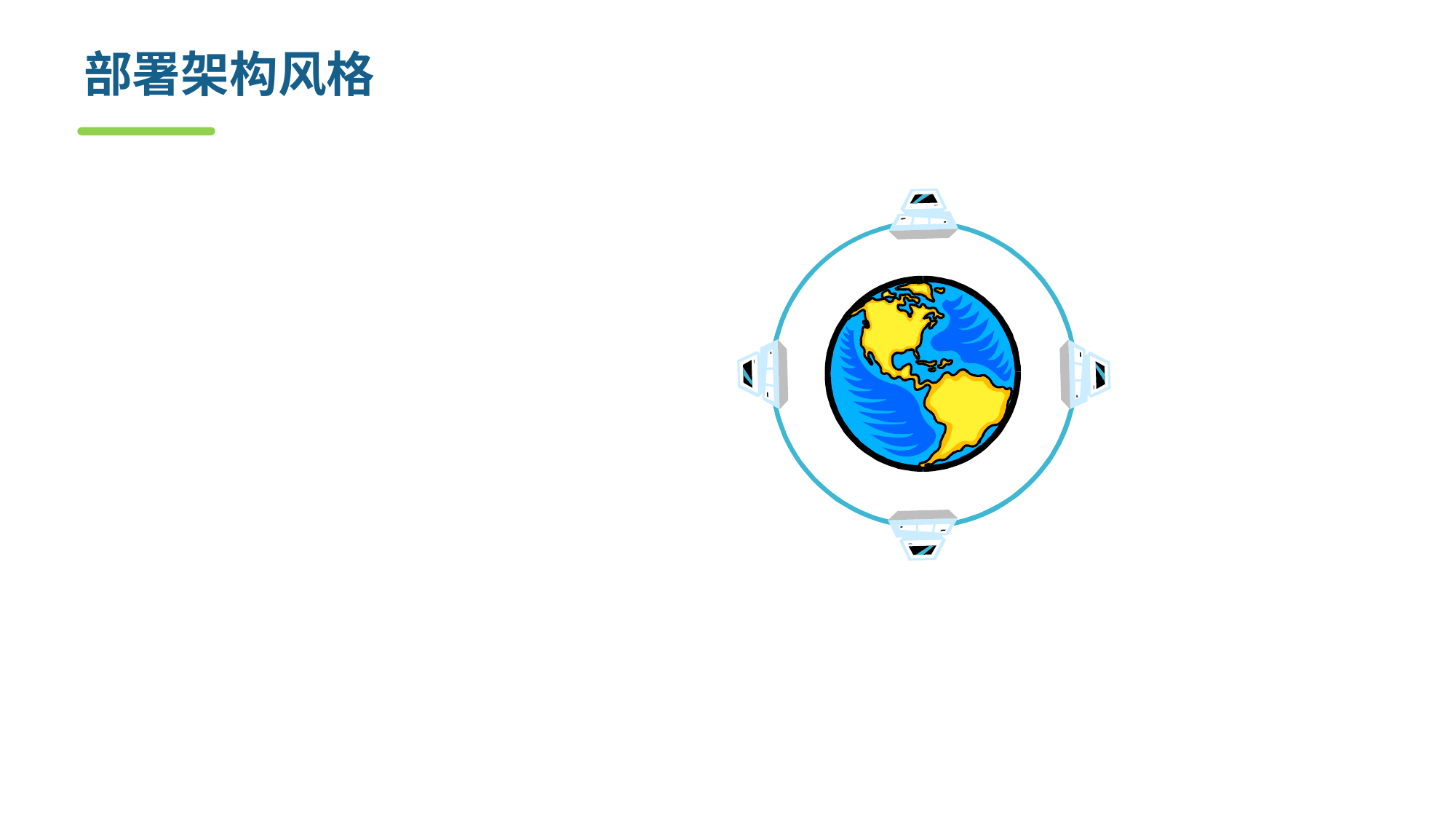

# 部署架构风格
Client/Server
3-tier
Fat Client
Fat Server
Distributed Client/Server
Serverless
Peer-to-peer (P2P)

46